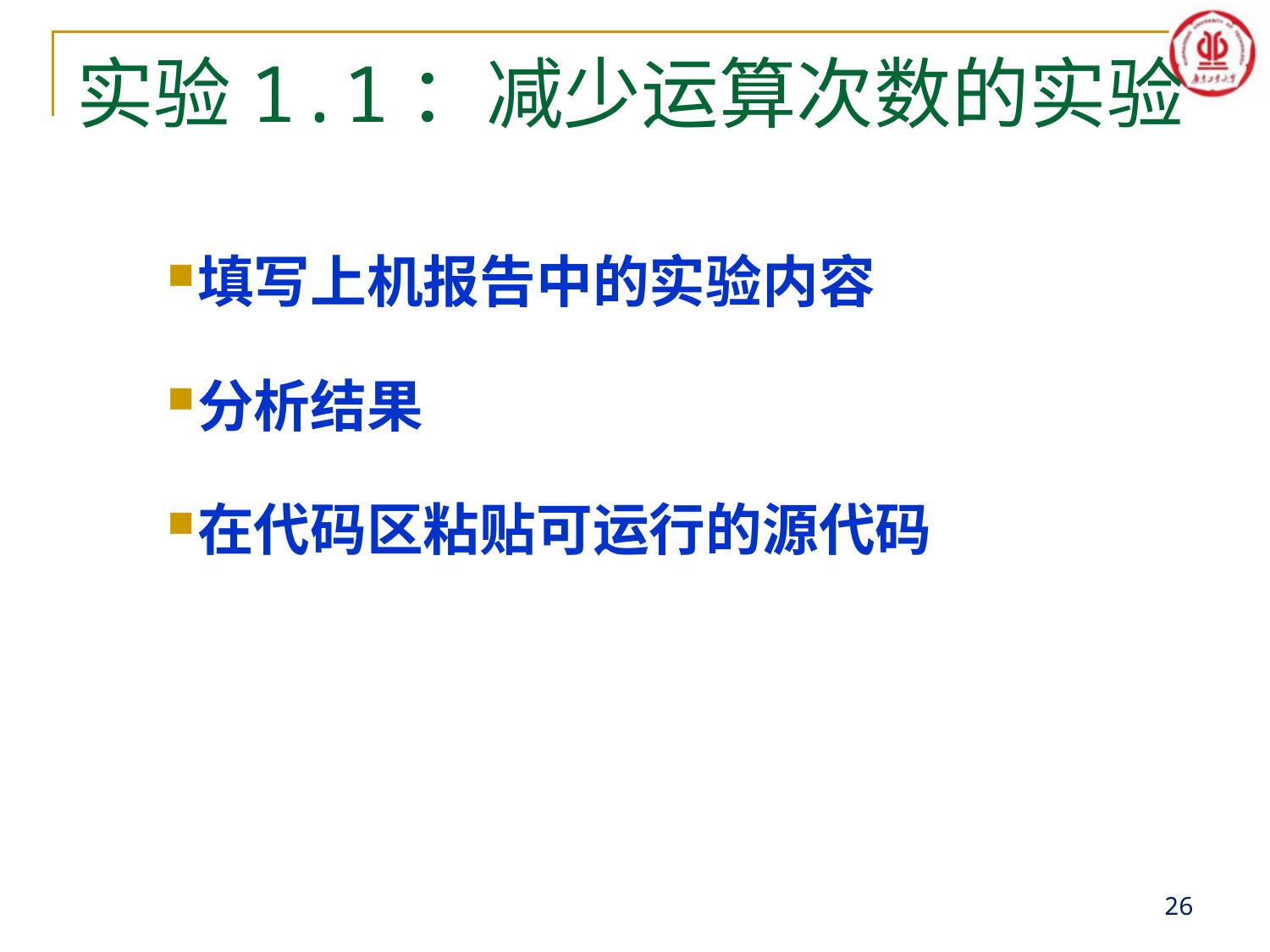

# 实验1.1：减少运算次数的实验
填写上机报告中的实验内容
分析结果
在代码区粘贴可运行的源代码
26